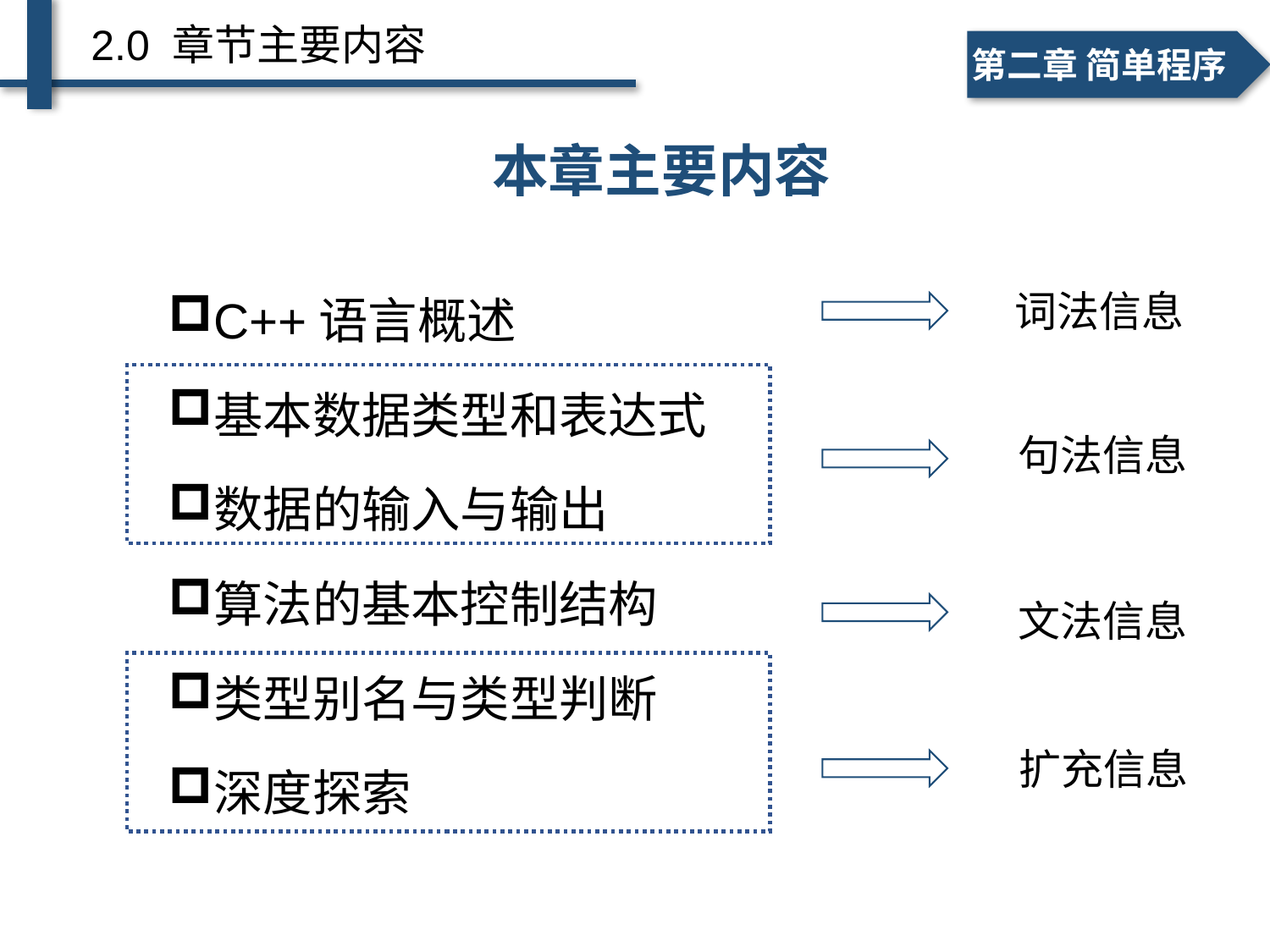

2.0 章节主要内容

一、个人简介
二、学术成绩

第二章 简单程序

本章主要内容
C++语言概述
基本数据类型和表达式
数据的输入与输出
算法的基本控制结构
类型别名与类型判断
深度探索
词法信息

句法信息

文法信息

扩充信息

79